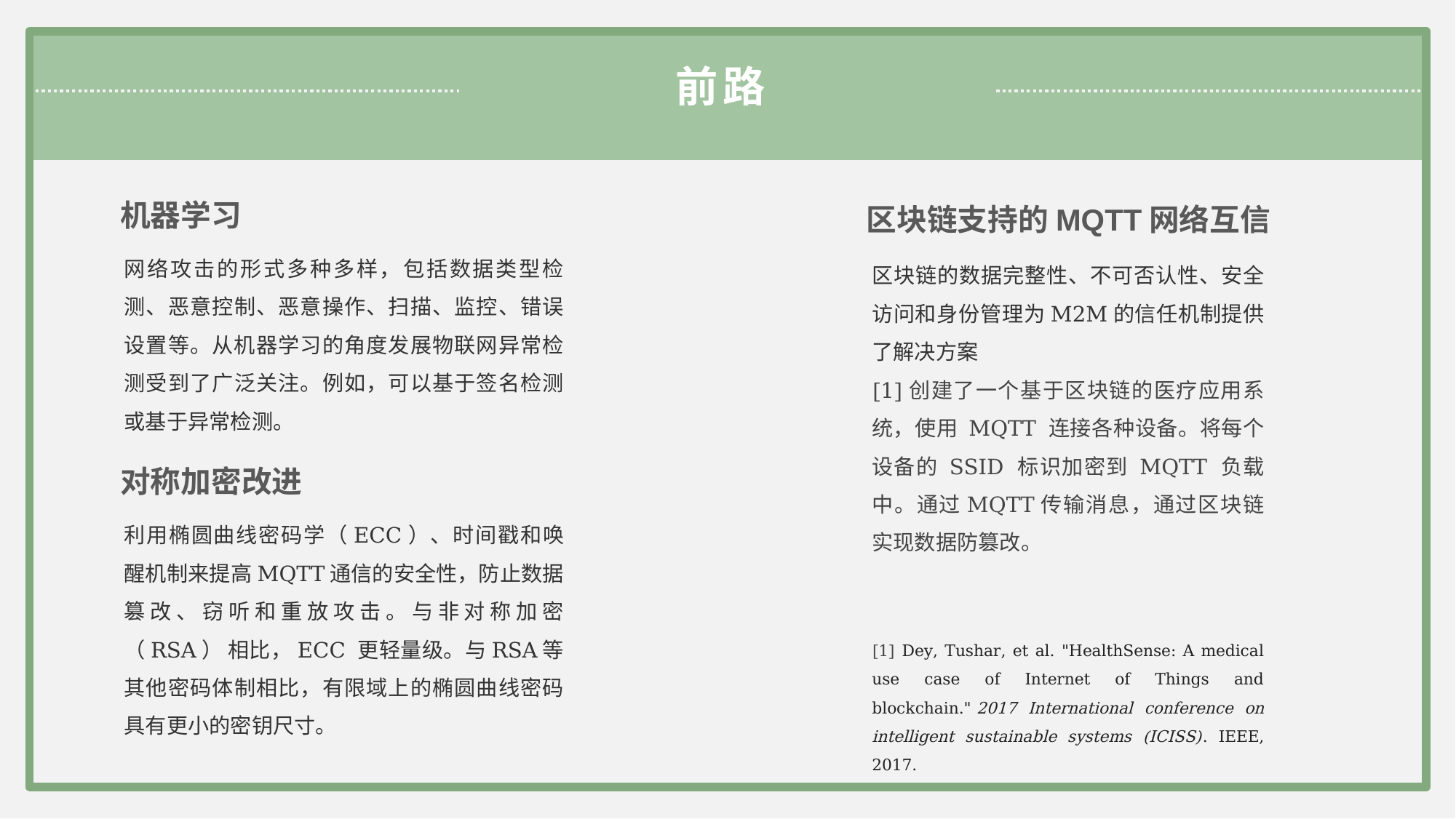

前路
机器学习
区块链支持的MQTT网络互信
网络攻击的形式多种多样，包括数据类型检测、恶意控制、恶意操作、扫描、监控、错误设置等。从机器学习的角度发展物联网异常检测受到了广泛关注。例如，可以基于签名检测或基于异常检测。
区块链的数据完整性、不可否认性、安全访问和身份管理为M2M的信任机制提供了解决方案
[1]创建了一个基于区块链的医疗应用系统，使用 MQTT 连接各种设备。将每个设备的 SSID 标识加密到 MQTT 负载中。通过MQTT传输消息，通过区块链实现数据防篡改。

[1] Dey, Tushar, et al. "HealthSense: A medical use case of Internet of Things and blockchain." 2017 International conference on intelligent sustainable systems (ICISS). IEEE, 2017.
对称加密改进
利用椭圆曲线密码学（ECC）、时间戳和唤醒机制来提高MQTT通信的安全性，防止数据篡改、窃听和重放攻击。与非对称加密（RSA） 相比，ECC 更轻量级。与RSA等其他密码体制相比，有限域上的椭圆曲线密码具有更小的密钥尺寸。